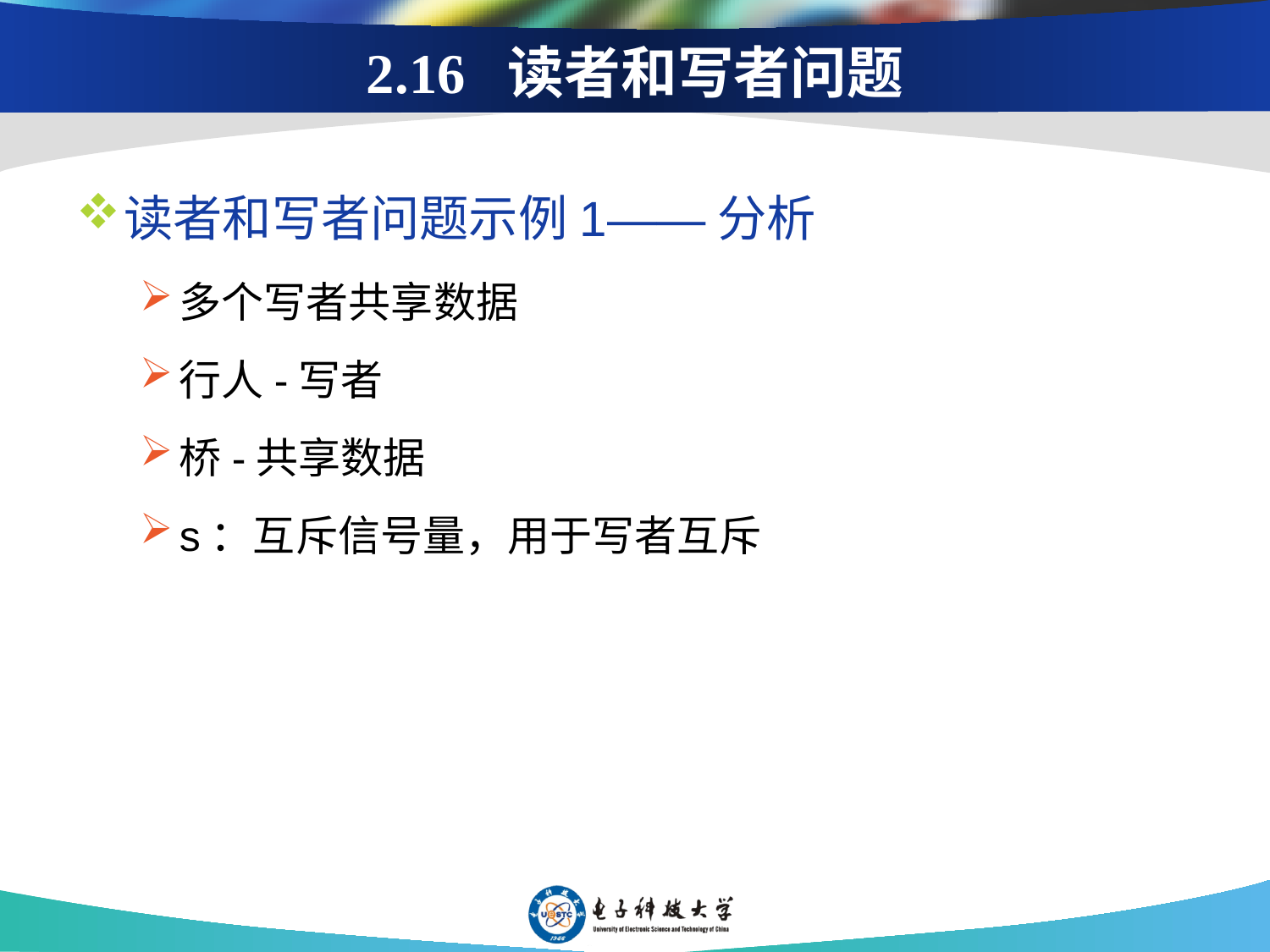

读者和写者问题示例1——分析
多个写者共享数据
行人-写者
桥-共享数据
s：互斥信号量，用于写者互斥

2.16  读者和写者问题